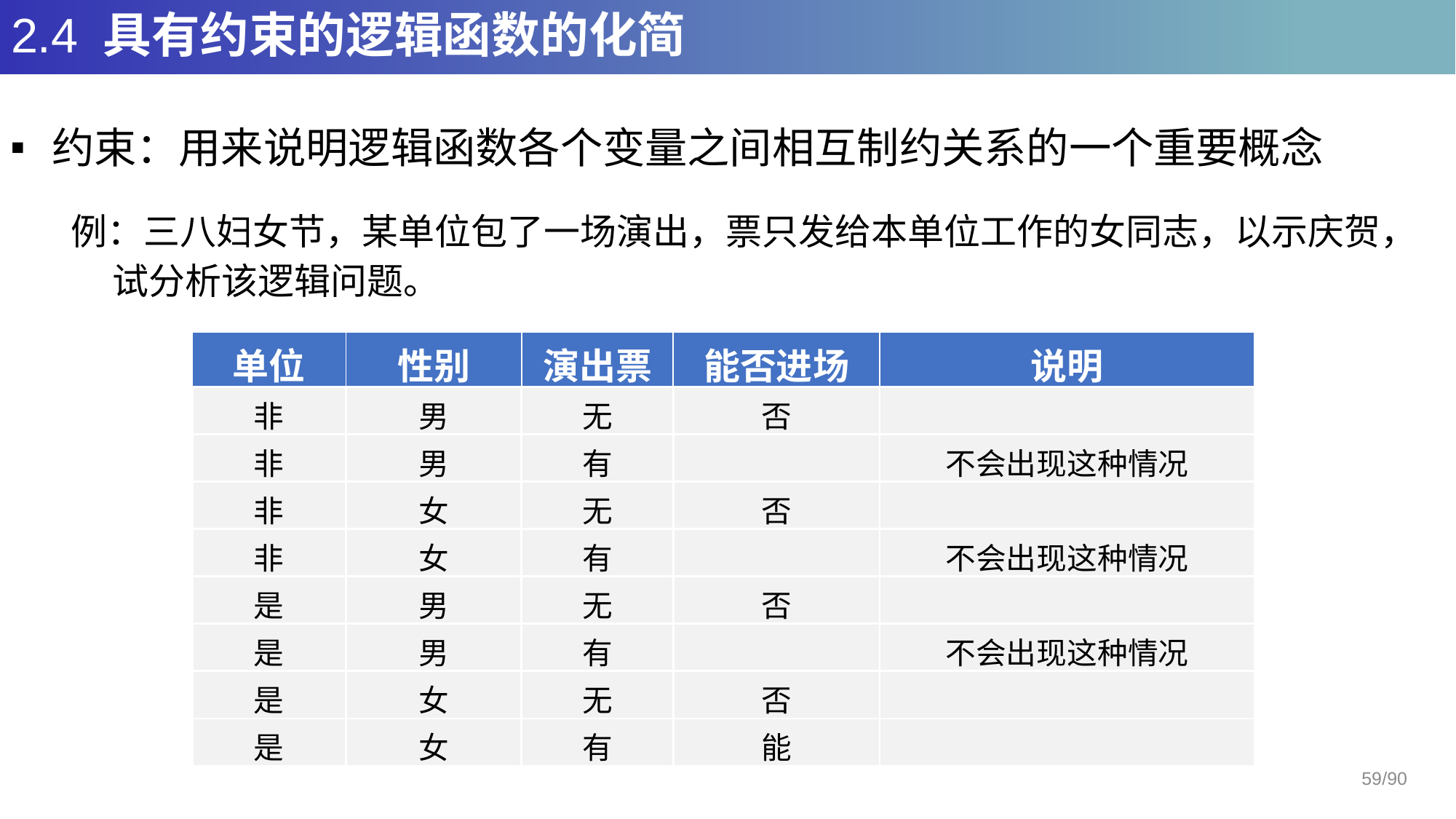

# 2.4 具有约束的逻辑函数的化简
约束：用来说明逻辑函数各个变量之间相互制约关系的一个重要概念
例：三八妇女节，某单位包了一场演出，票只发给本单位工作的女同志，以示庆贺，
    试分析该逻辑问题。
| 单位 | 性别 | 演出票 | 能否进场 | 说明 |
| --- | --- | --- | --- | --- |
| 非 | 男 | 无 | 否 |  |
| 非 | 男 | 有 |  | 不会出现这种情况 |
| 非 | 女 | 无 | 否 |  |
| 非 | 女 | 有 |  | 不会出现这种情况 |
| 是 | 男 | 无 | 否 |  |
| 是 | 男 | 有 |  | 不会出现这种情况 |
| 是 | 女 | 无 | 否 |  |
| 是 | 女 | 有 | 能 |  |
59/90